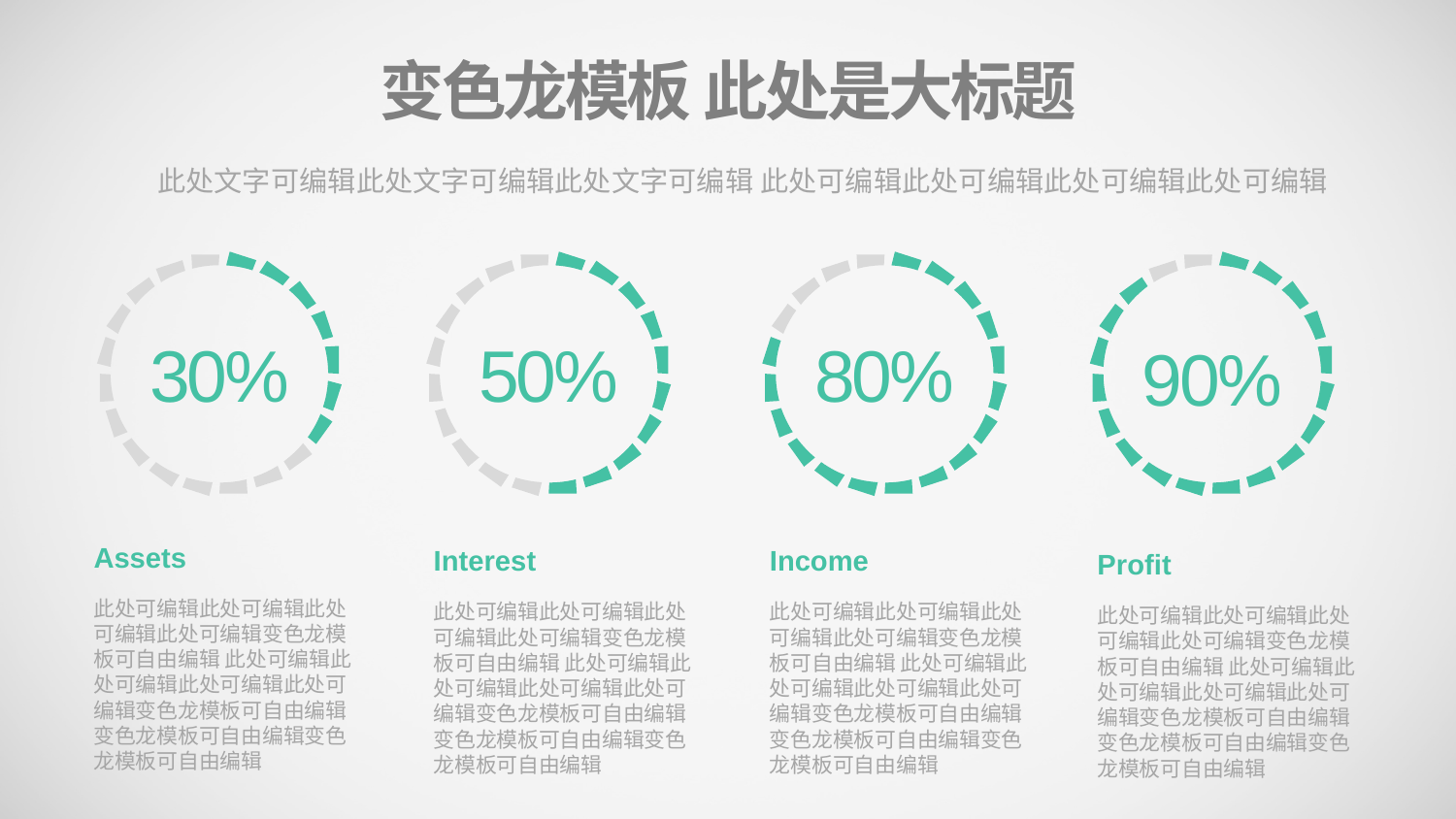

变色龙模板 此处是大标题
此处文字可编辑此处文字可编辑此处文字可编辑 此处可编辑此处可编辑此处可编辑此处可编辑

50%
80%
30%
90%
Assets

此处可编辑此处可编辑此处可编辑此处可编辑变色龙模板可自由编辑 此处可编辑此处可编辑此处可编辑此处可编辑变色龙模板可自由编辑变色龙模板可自由编辑变色龙模板可自由编辑
Interest

此处可编辑此处可编辑此处可编辑此处可编辑变色龙模板可自由编辑 此处可编辑此处可编辑此处可编辑此处可编辑变色龙模板可自由编辑变色龙模板可自由编辑变色龙模板可自由编辑
Income

此处可编辑此处可编辑此处可编辑此处可编辑变色龙模板可自由编辑 此处可编辑此处可编辑此处可编辑此处可编辑变色龙模板可自由编辑变色龙模板可自由编辑变色龙模板可自由编辑
Profit

此处可编辑此处可编辑此处可编辑此处可编辑变色龙模板可自由编辑 此处可编辑此处可编辑此处可编辑此处可编辑变色龙模板可自由编辑变色龙模板可自由编辑变色龙模板可自由编辑